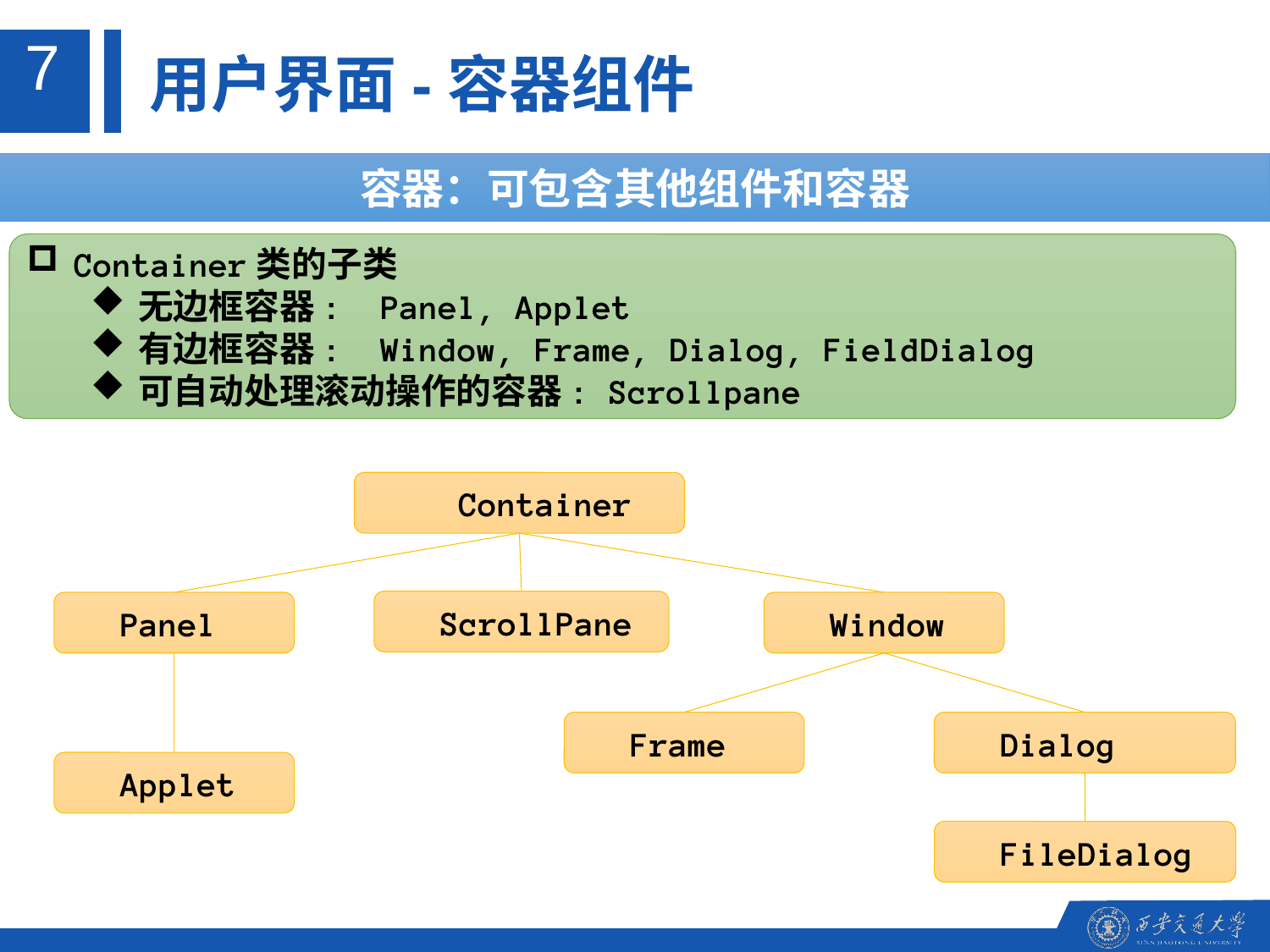

7
用户界面-容器组件
容器：可包含其他组件和容器
Container类的子类
无边框容器:  Panel, Applet
有边框容器:  Window, Frame, Dialog, FieldDialog
可自动处理滚动操作的容器: Scrollpane
  Container
ScrollPane
Panel
Window
Frame
Dialog
Applet
FileDialog